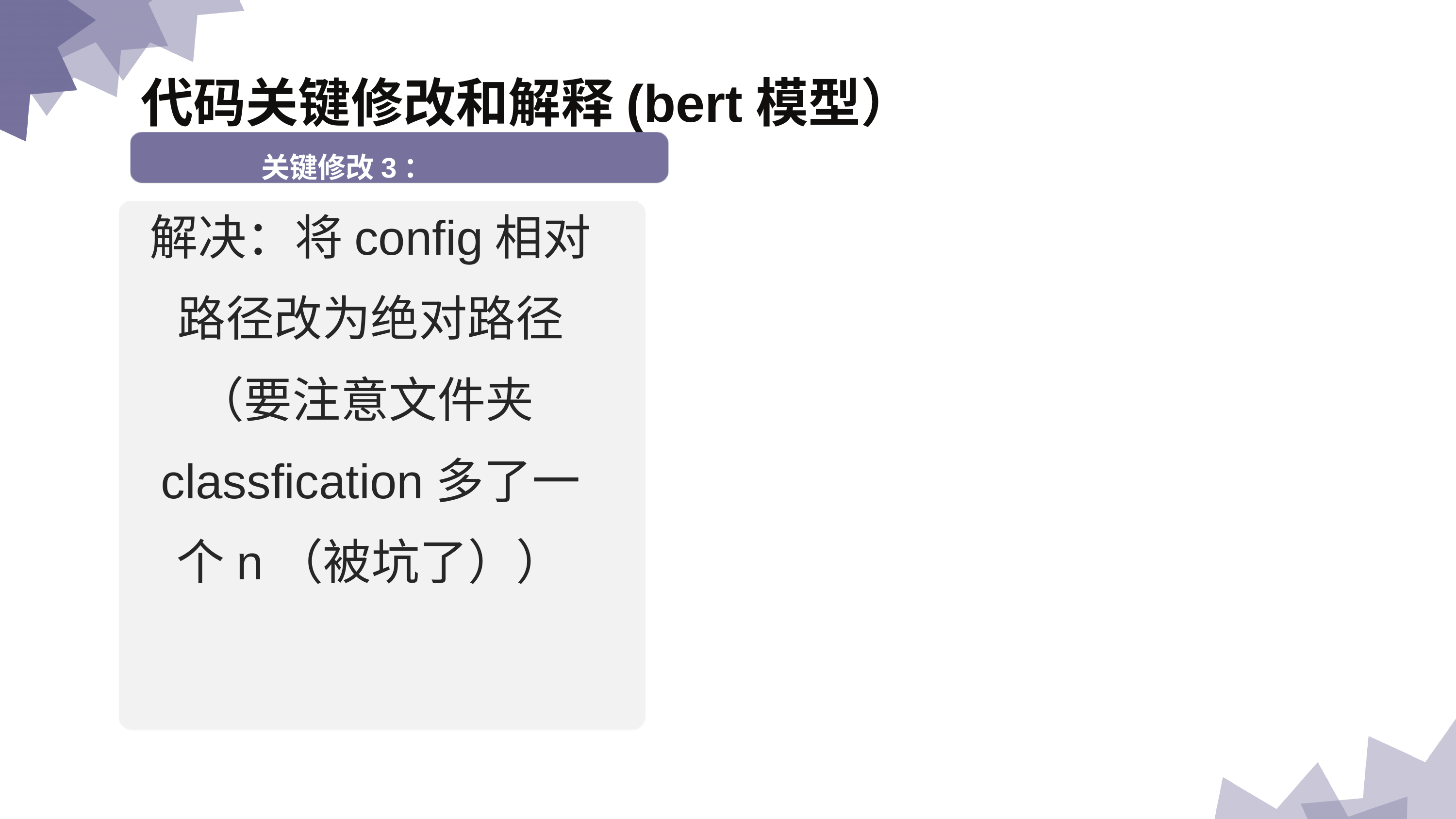

代码关键修改和解释﻿(bert模型）

关键修改3：

解决：将config相对路径改为绝对路径（要注意文件夹classfication多了一个n（被坑了））